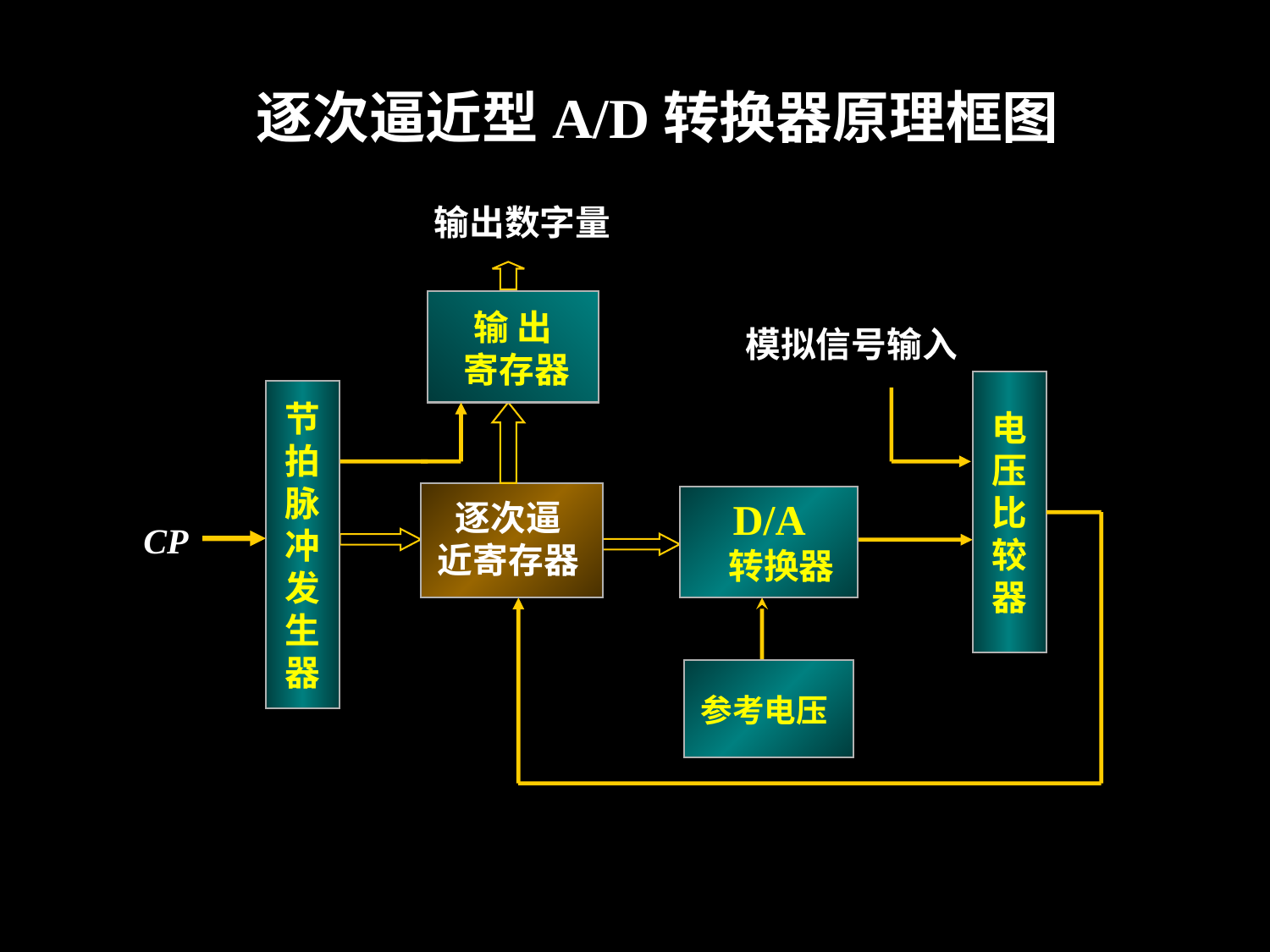

逐次逼近型A/D转换器原理框图
输出数字量

输 出
寄存器
模拟信号输入
电
压
比
较
器
节
拍
脉
冲
发
生
器

逐次逼
近寄存器

D/A
  转换器
CP

参考电压